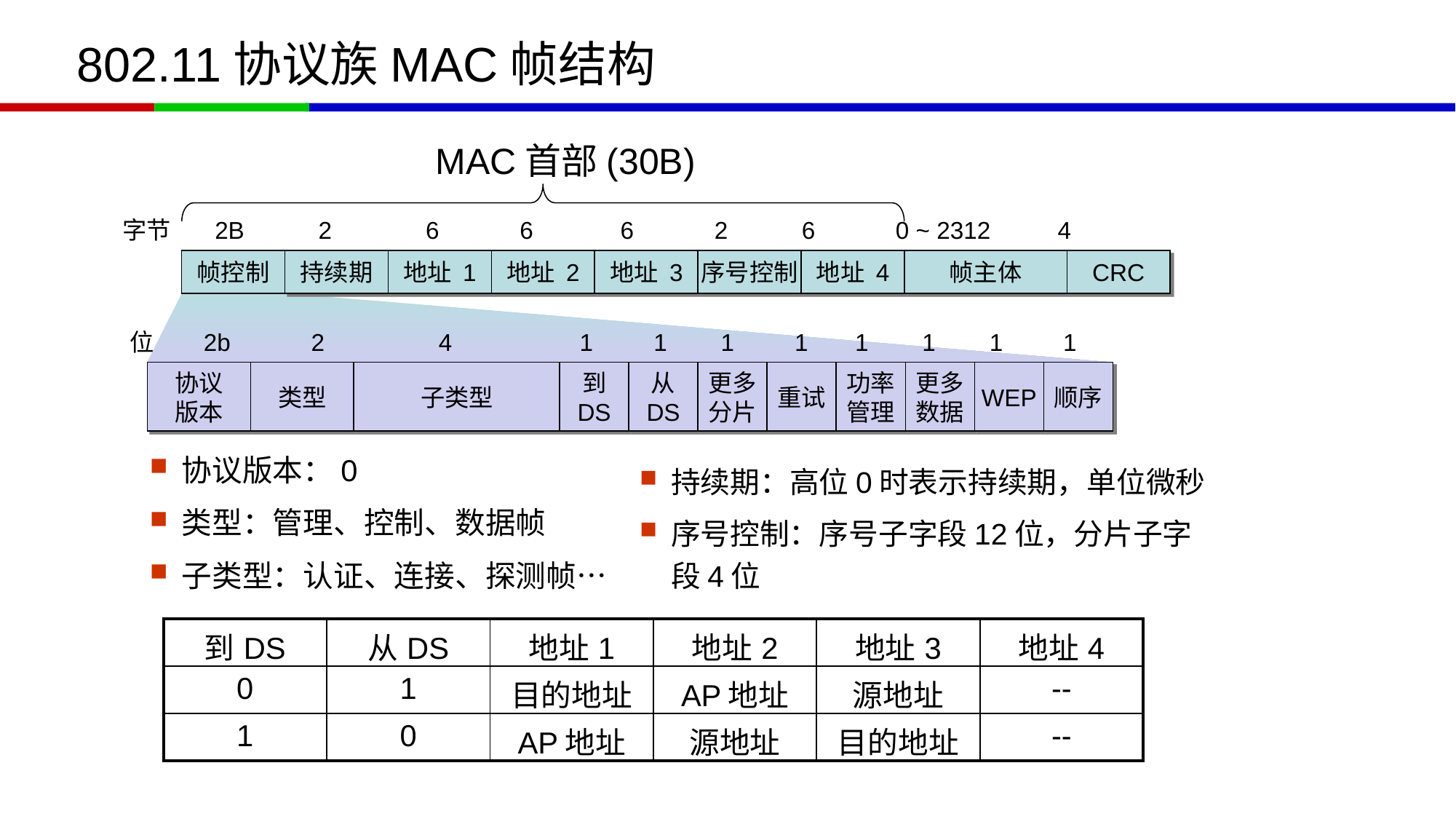

# 802.11协议族MAC帧结构
MAC首部(30B)
字节       2B           2              6            6             6            2           6            0 ~ 2312          4
帧控制
持续期
地址 1
地址 2
地址 3
序号控制
地址 4
帧主体
CRC

位        2b            2                 4                   1         1        1         1       1        1        1         1
协议
版本
类型
子类型
到
DS
从
DS
更多
分片
重试
功率
管理
更多
数据
WEP
顺序
协议版本：0
类型：管理、控制、数据帧
子类型：认证、连接、探测帧…
持续期：高位0时表示持续期，单位微秒
序号控制：序号子字段12位，分片子字段4位
| 到DS | 从DS | 地址1 | 地址2 | 地址3 | 地址4 |
| --- | --- | --- | --- | --- | --- |
| 0 | 1 | 目的地址 | AP地址 | 源地址 | -- |
| 1 | 0 | AP地址 | 源地址 | 目的地址 | -- |
163